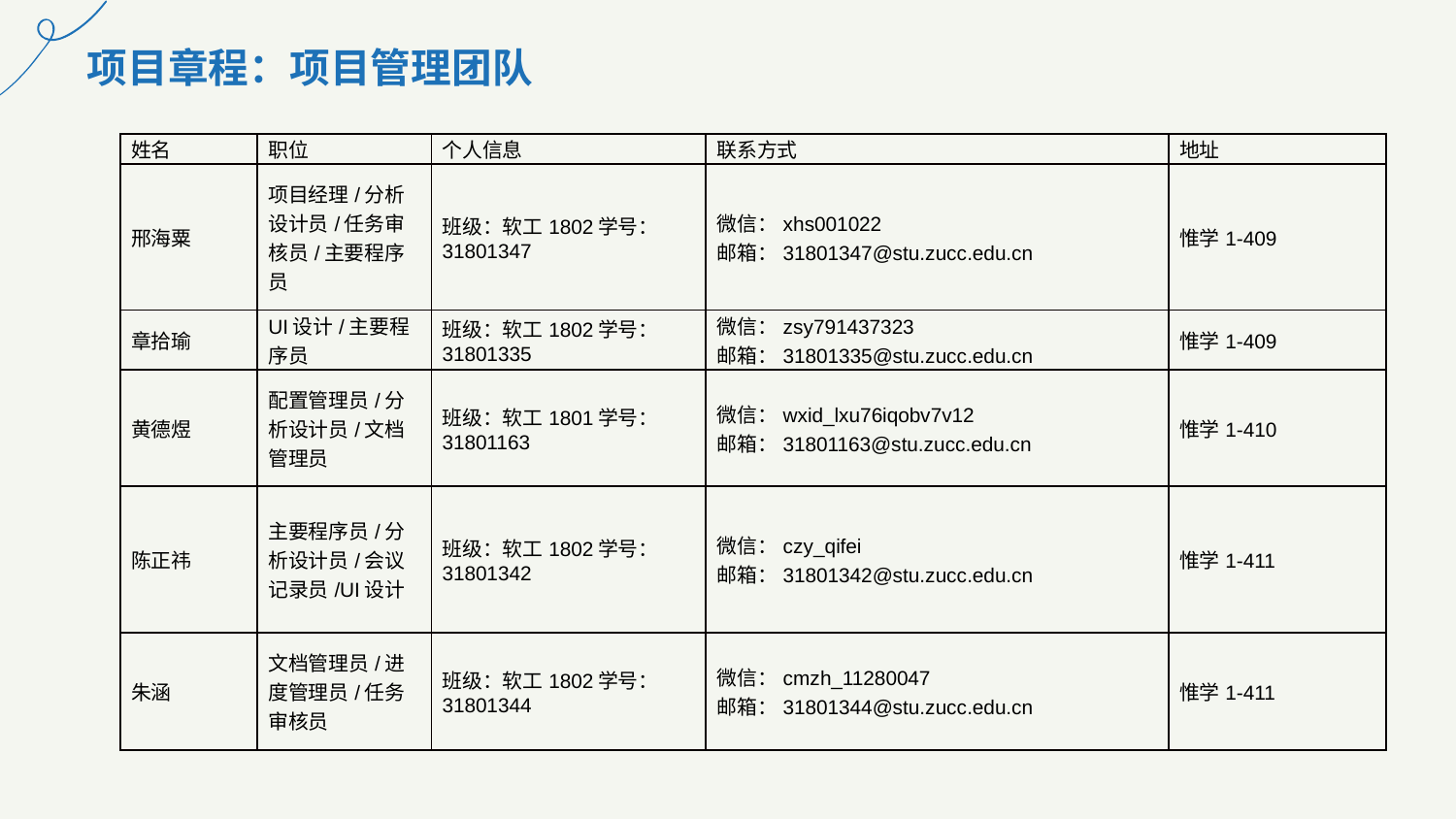

项目章程：项目管理团队
| 姓名 | 职位 | 个人信息 | 联系方式 | 地址 |
| --- | --- | --- | --- | --- |
| 邢海粟 | 项目经理/分析设计员/任务审核员/主要程序员 | 班级：软工1802学号：31801347 | 微信：xhs001022 邮箱：31801347@stu.zucc.edu.cn | 惟学1-409 |
| 章拾瑜 | UI设计/主要程序员 | 班级：软工1802学号：31801335 | 微信：zsy791437323 邮箱：31801335@stu.zucc.edu.cn | 惟学1-409 |
| 黄德煜 | 配置管理员/分析设计员/文档管理员 | 班级：软工1801学号：31801163 | 微信：wxid\_lxu76iqobv7v12 邮箱：31801163@stu.zucc.edu.cn | 惟学1-410 |
| 陈正祎 | 主要程序员/分析设计员/会议记录员/UI设计 | 班级：软工1802学号：31801342 | 微信：czy\_qifei 邮箱：31801342@stu.zucc.edu.cn | 惟学1-411 |
| 朱涵 | 文档管理员/进度管理员/任务审核员 | 班级：软工1802学号：31801344 | 微信：cmzh\_11280047 邮箱：31801344@stu.zucc.edu.cn | 惟学1-411 |